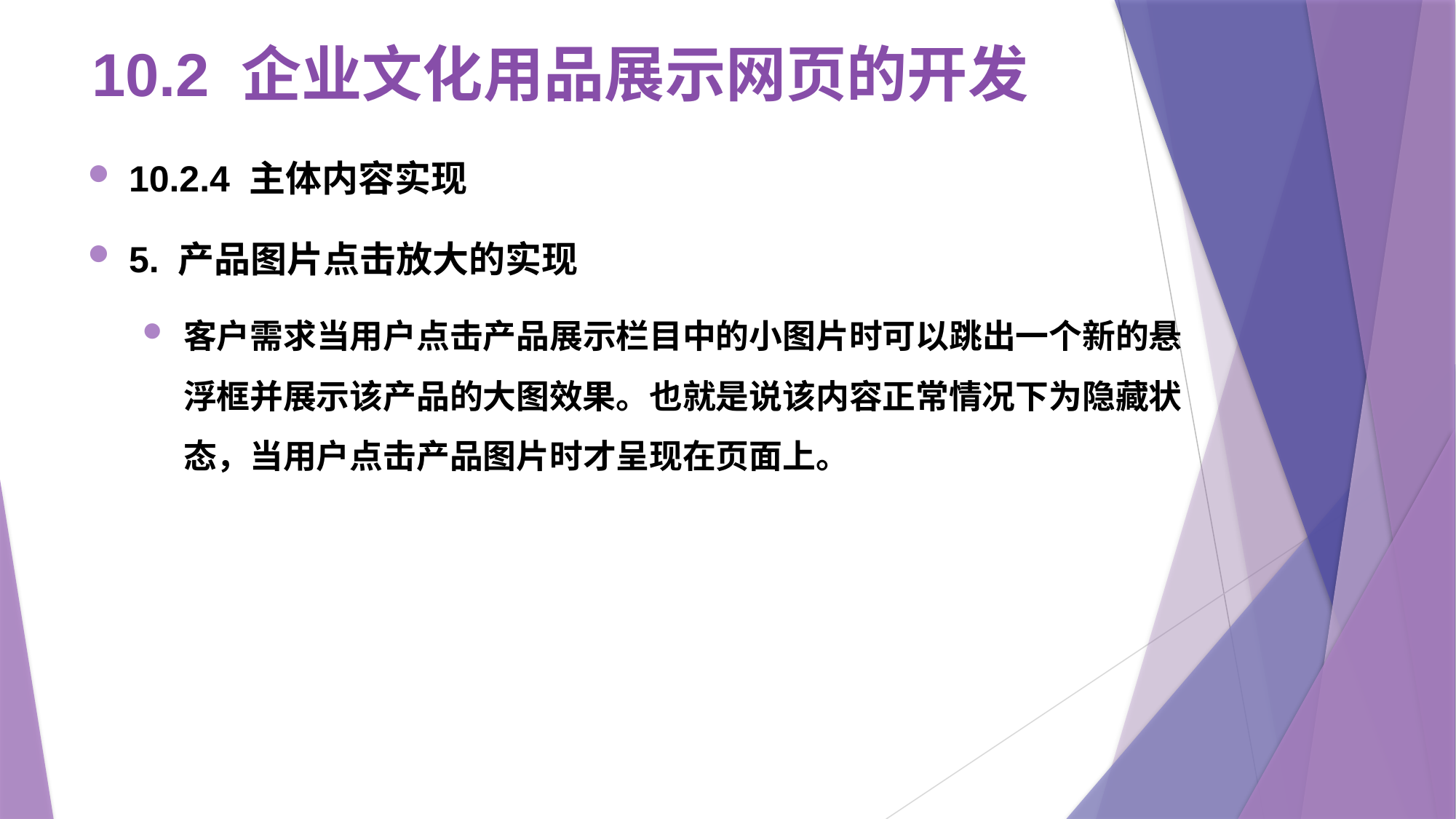

# 10.2 企业文化用品展示网页的开发
10.2.4 主体内容实现
5. 产品图片点击放大的实现
客户需求当用户点击产品展示栏目中的小图片时可以跳出一个新的悬浮框并展示该产品的大图效果。也就是说该内容正常情况下为隐藏状态，当用户点击产品图片时才呈现在页面上。